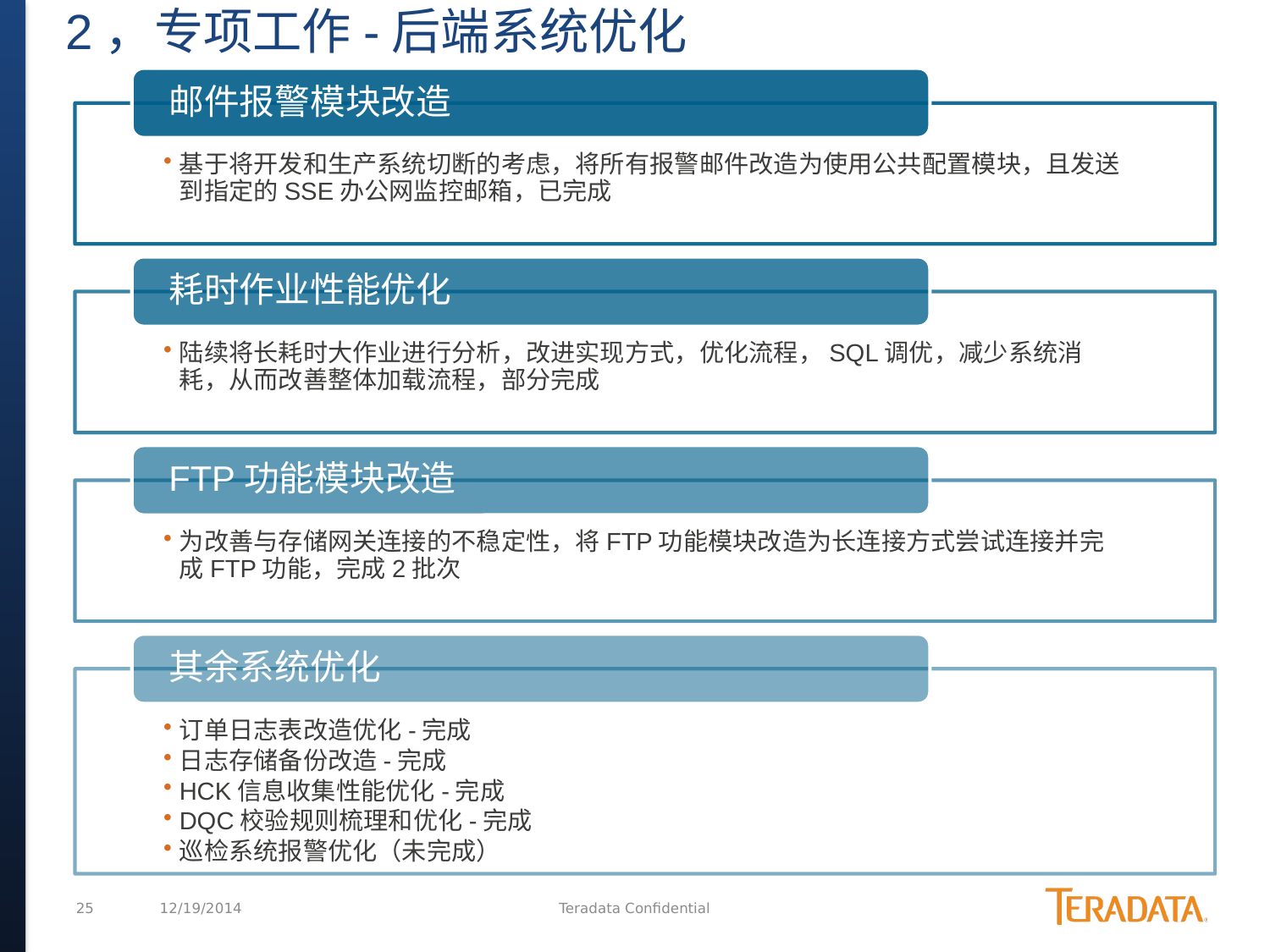

# 2，专项工作-后端系统优化
基于将开发和生产系统切断的考虑，将所有报警邮件改造为使用公共配置模块，且发送到指定的SSE办公网监控邮箱，已完成
邮件报警模块改造
陆续将长耗时大作业进行分析，改进实现方式，优化流程，SQL调优，减少系统消耗，从而改善整体加载流程，部分完成
耗时作业性能优化
为改善与存储网关连接的不稳定性，将FTP功能模块改造为长连接方式尝试连接并完成FTP功能，完成2批次
FTP功能模块改造
订单日志表改造优化-完成
日志存储备份改造-完成
HCK信息收集性能优化-完成
DQC校验规则梳理和优化-完成
巡检系统报警优化（未完成）

其余系统优化